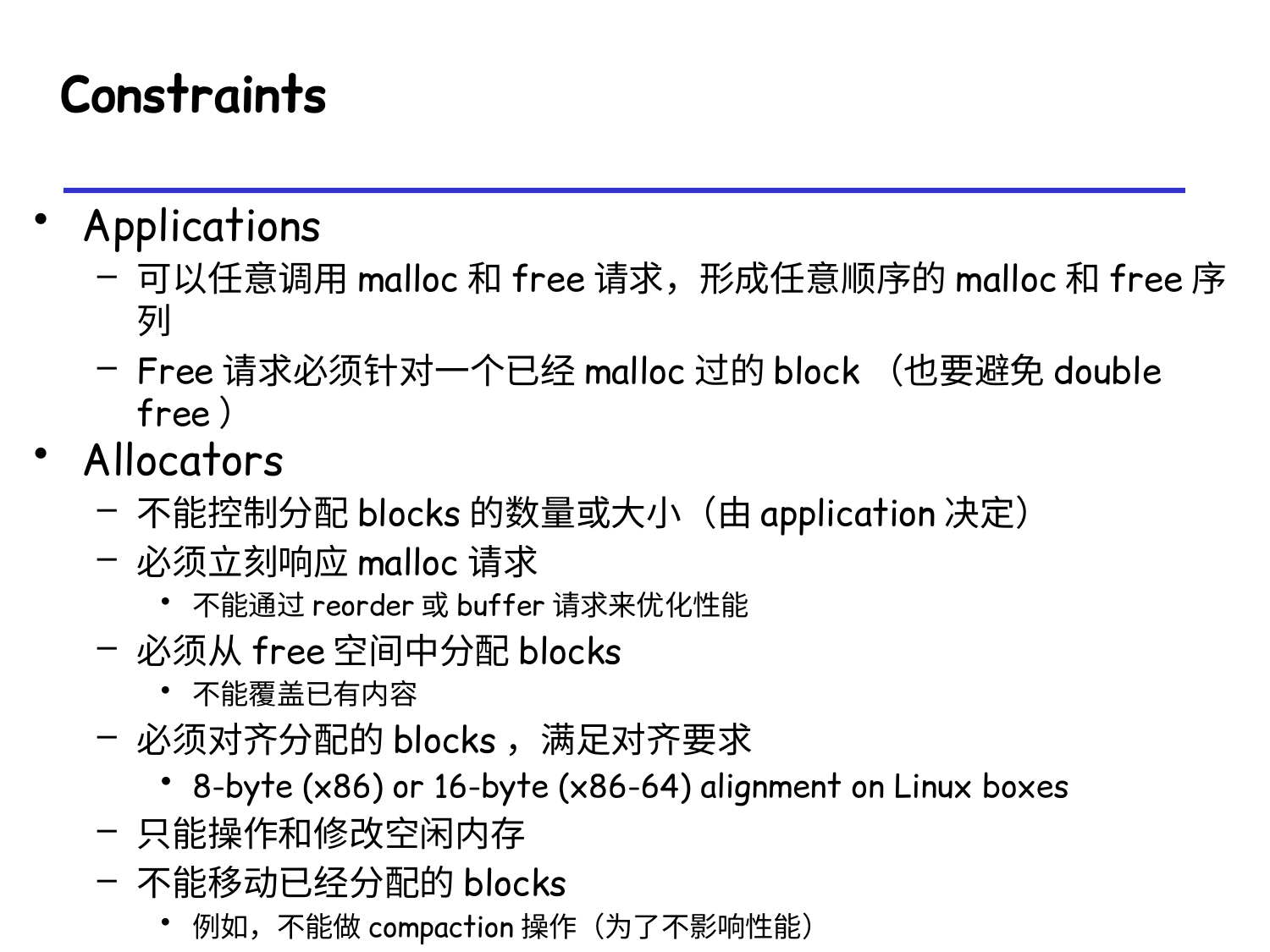

# Constraints
Applications
可以任意调用malloc和free请求，形成任意顺序的malloc和free序列
Free请求必须针对一个已经malloc过的block（也要避免double free）
Allocators
不能控制分配blocks的数量或大小（由application决定）
必须立刻响应malloc请求
不能通过reorder或buffer请求来优化性能
必须从free空间中分配blocks
不能覆盖已有内容
必须对齐分配的blocks，满足对齐要求
8-byte (x86) or 16-byte (x86-64) alignment on Linux boxes
只能操作和修改空闲内存
不能移动已经分配的blocks
例如，不能做compaction操作（为了不影响性能）